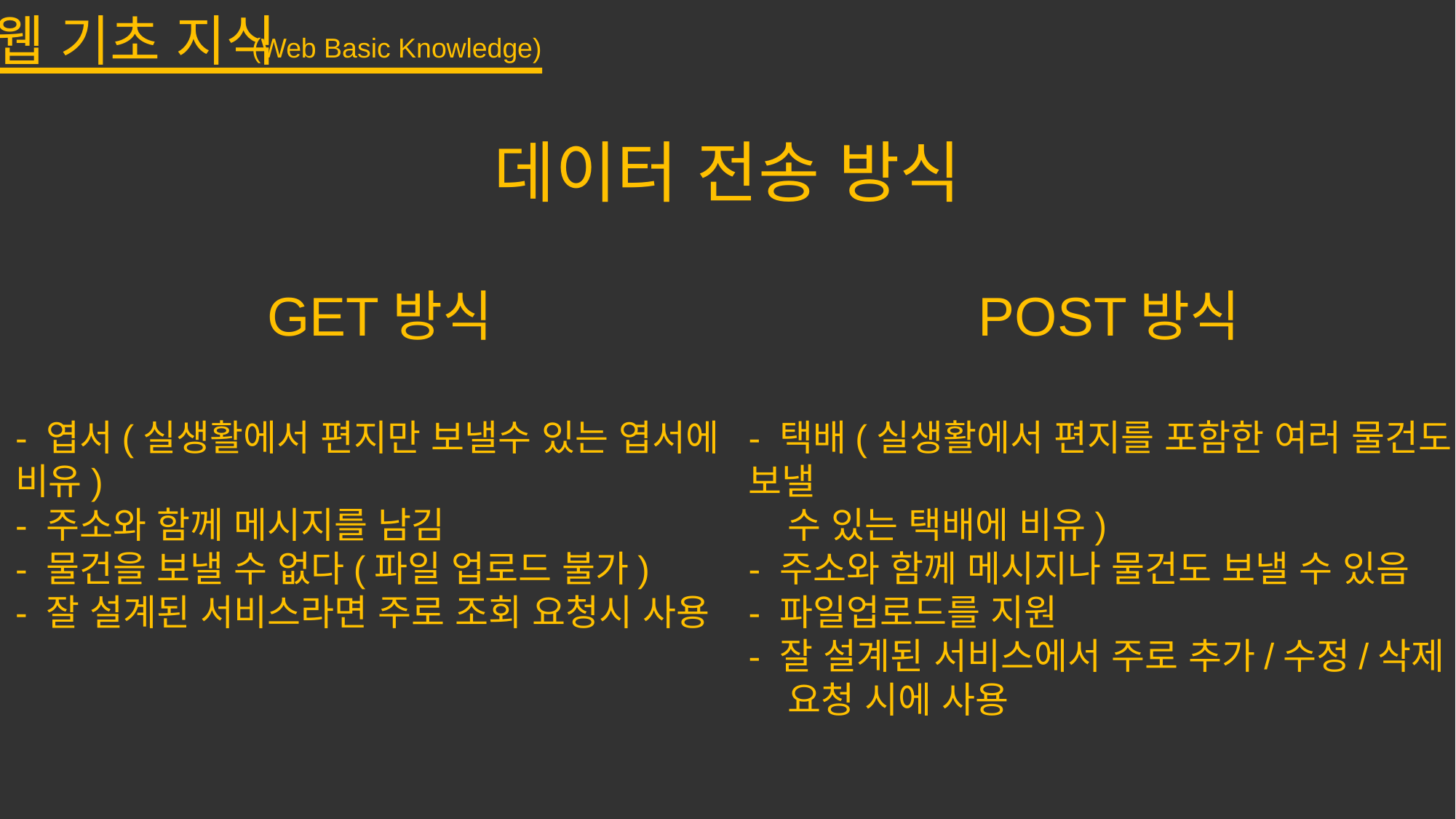

웹 기초 지식
(Web Basic Knowledge)

데이터 전송 방식
POST방식
GET방식
- 엽서(실생활에서 편지만 보낼수 있는 엽서에 비유)
- 주소와 함께 메시지를 남김
- 물건을 보낼 수 없다(파일 업로드 불가)
- 잘 설계된 서비스라면 주로 조회 요청시 사용
- 택배(실생활에서 편지를 포함한 여러 물건도 보낼
   수 있는 택배에 비유)
- 주소와 함께 메시지나 물건도 보낼 수 있음
- 파일업로드를 지원
- 잘 설계된 서비스에서 주로 추가/수정/삭제
   요청 시에 사용